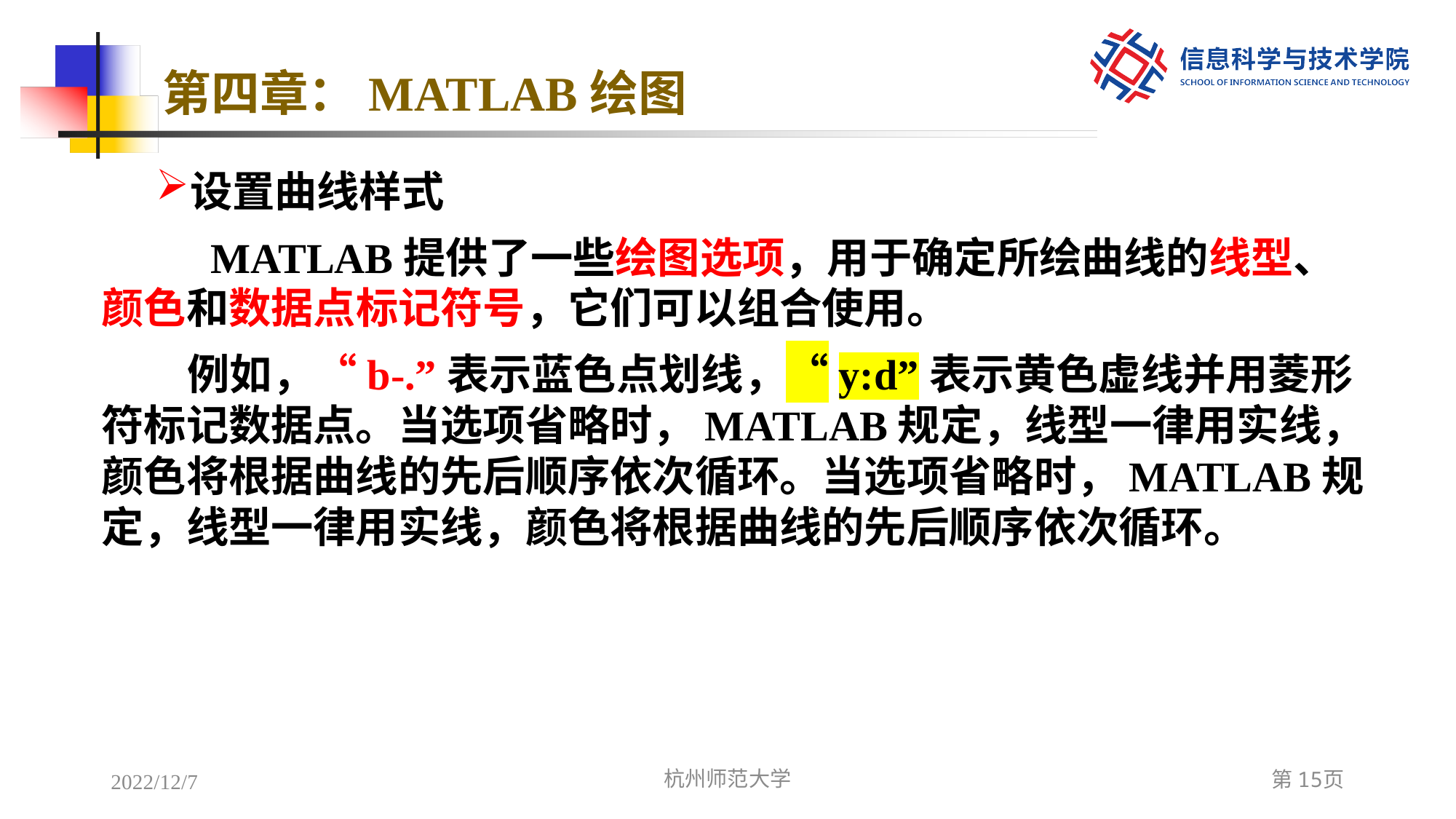

# 第四章：MATLAB绘图
设置曲线样式
	MATLAB提供了一些绘图选项，用于确定所绘曲线的线型、颜色和数据点标记符号，它们可以组合使用。
例如，“b-.”表示蓝色点划线，“y:d”表示黄色虚线并用菱形符标记数据点。当选项省略时，MATLAB规定，线型一律用实线，颜色将根据曲线的先后顺序依次循环。当选项省略时，MATLAB规定，线型一律用实线，颜色将根据曲线的先后顺序依次循环。

2022/12/7
杭州师范大学
第15页